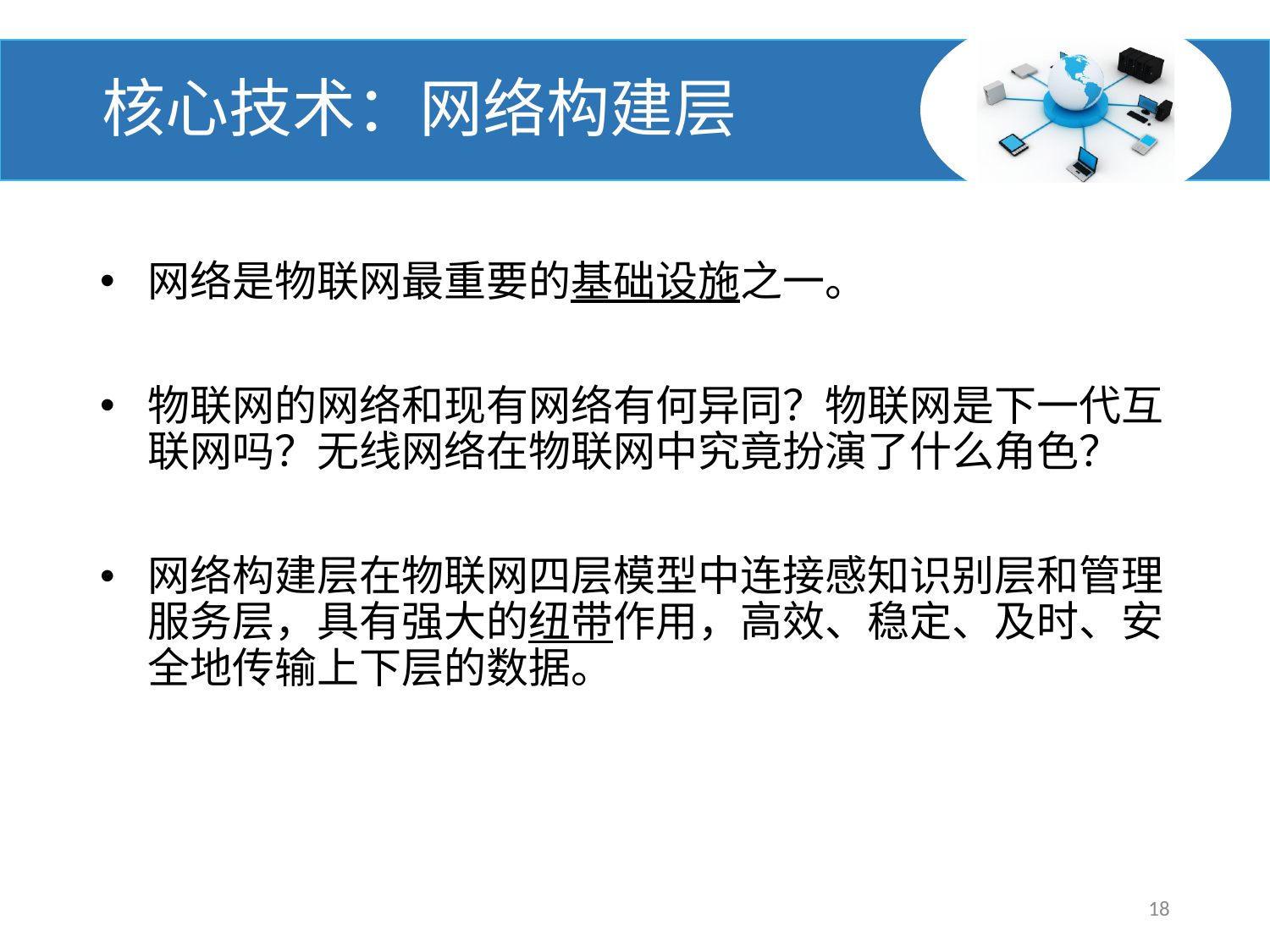

# 核心技术：网络构建层
网络是物联网最重要的基础设施之一。

物联网的网络和现有网络有何异同？物联网是下一代互联网吗？无线网络在物联网中究竟扮演了什么角色？

网络构建层在物联网四层模型中连接感知识别层和管理服务层，具有强大的纽带作用，高效、稳定、及时、安全地传输上下层的数据。

18